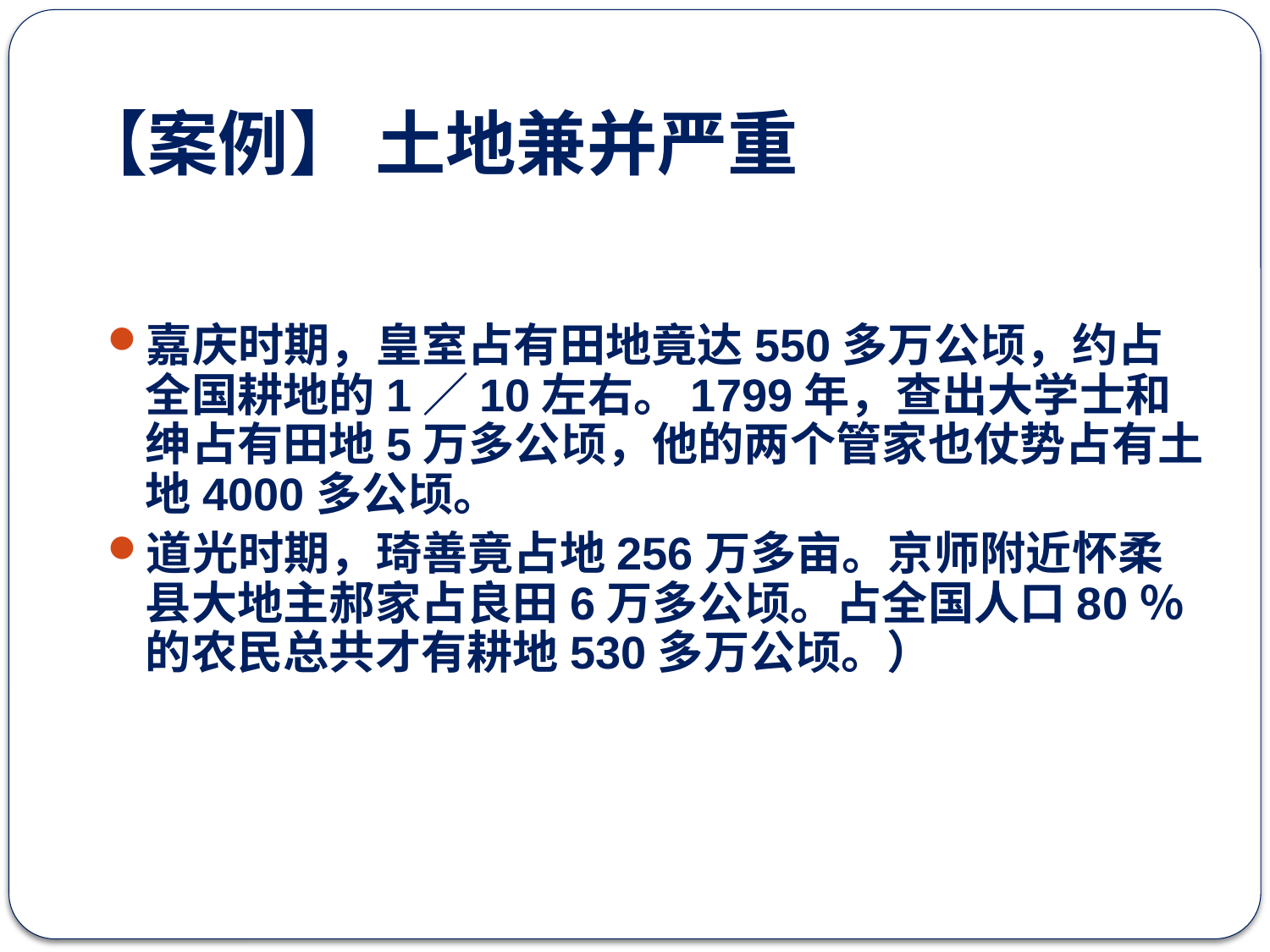

# 【案例】 土地兼并严重
嘉庆时期，皇室占有田地竟达550多万公顷，约占全国耕地的1／10左右。1799年，查出大学士和绅占有田地5万多公顷，他的两个管家也仗势占有土地4000多公顷。
道光时期，琦善竟占地256万多亩。京师附近怀柔县大地主郝家占良田6万多公顷。占全国人口80％的农民总共才有耕地530多万公顷。）